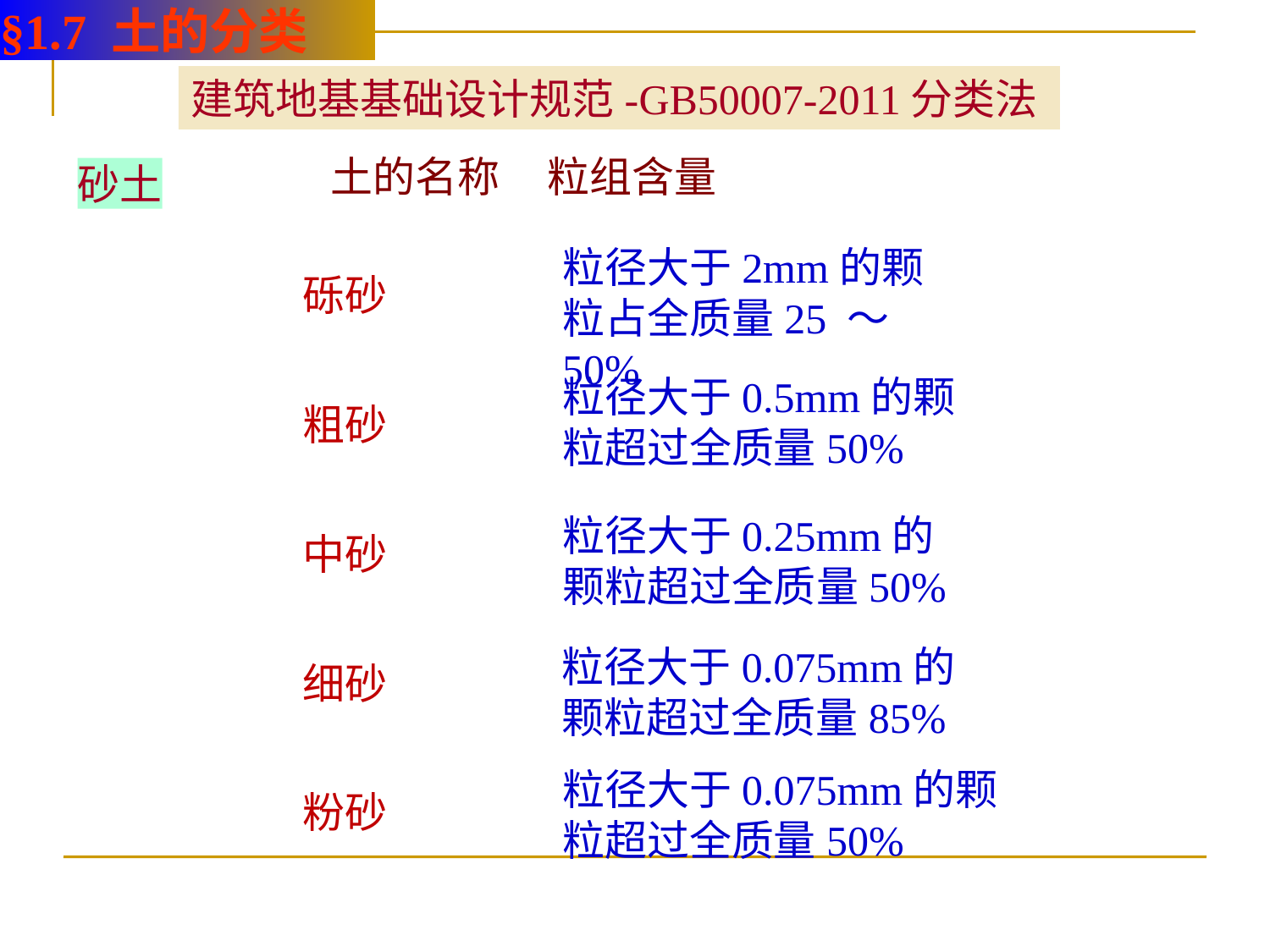

§1.7 土的分类
建筑地基基础设计规范-GB50007-2011分类法
土的名称     粒组含量
粒径大于2mm的颗粒占全质量25 ～ 50%
砾砂

粗砂

中砂

细砂

粉砂
粒径大于0.5mm的颗粒超过全质量50%
粒径大于0.25mm的颗粒超过全质量50%
粒径大于0.075mm的颗粒超过全质量85%
粒径大于0.075mm的颗粒超过全质量50%
砂土
51